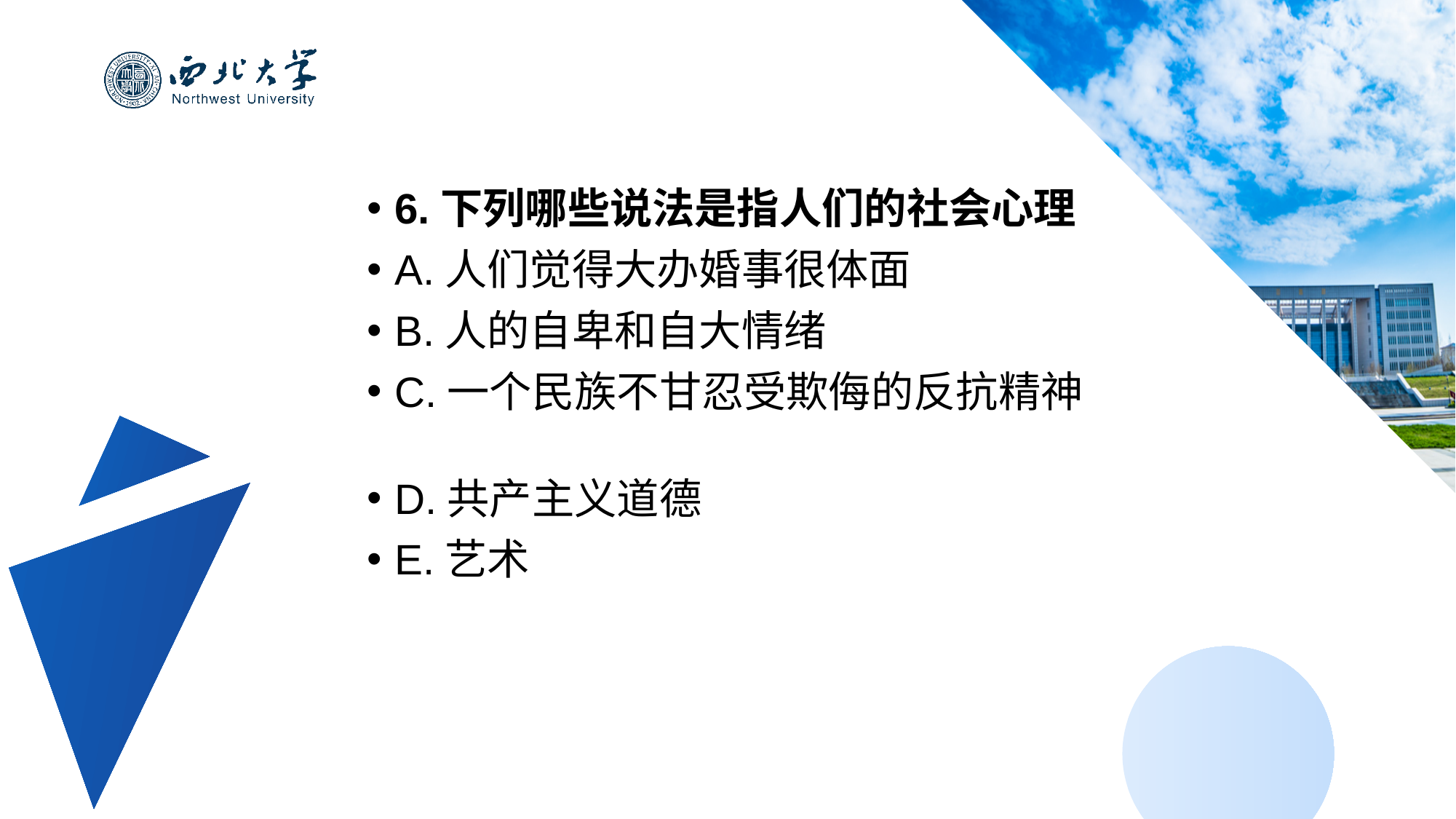

6.下列哪些说法是指人们的社会心理
A.人们觉得大办婚事很体面
B.人的自卑和自大情绪
C.一个民族不甘忍受欺侮的反抗精神
D.共产主义道德
E.艺术